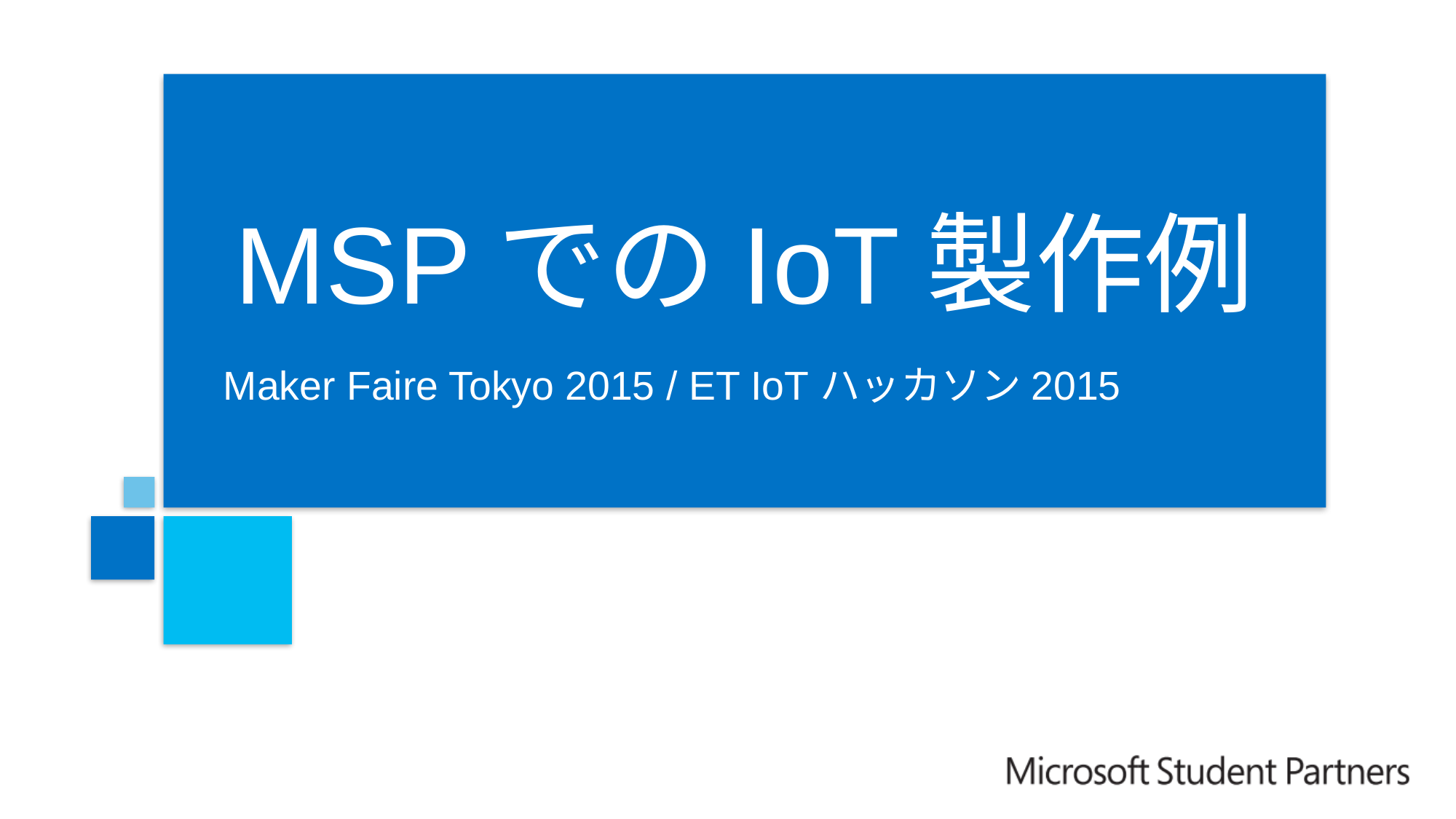

# MSPでのIoT製作例
Maker Faire Tokyo 2015 / ET IoTハッカソン2015